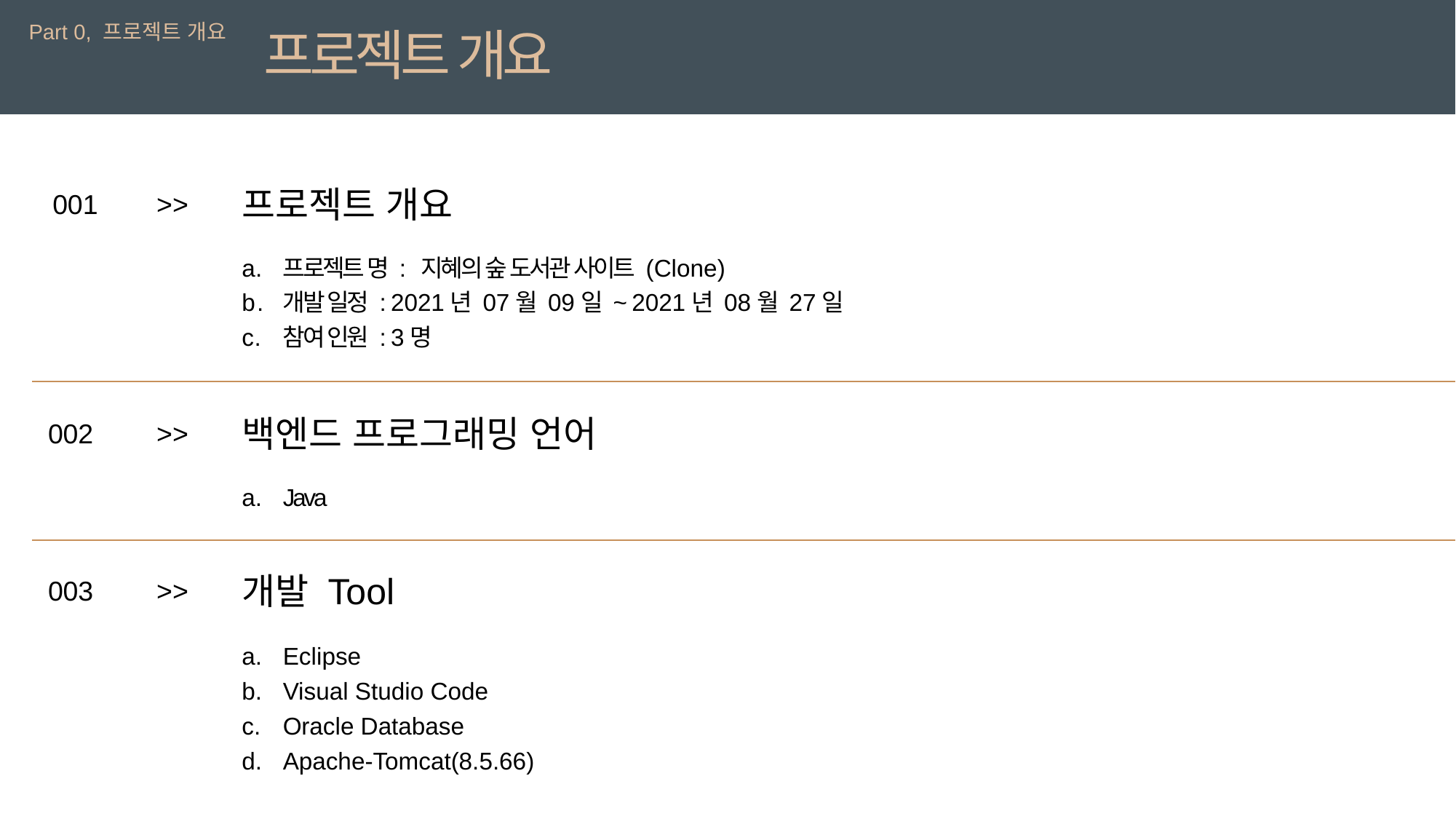

Part 0, 프로젝트 개요
프로젝트 개요
Part 2, 프로그램 기획
기획의도
프로젝트 개요
001
>>
프로젝트 명 :  지혜의 숲 도서관 사이트 (Clone)
개발 일정 : 2021년 07월 09일 ~ 2021년 08월 27일
참여 인원 : 3명

백엔드 프로그래밍 언어
002
>>
Java
개발 Tool
003
>>
Eclipse
Visual Studio Code
Oracle Database
Apache-Tomcat(8.5.66)